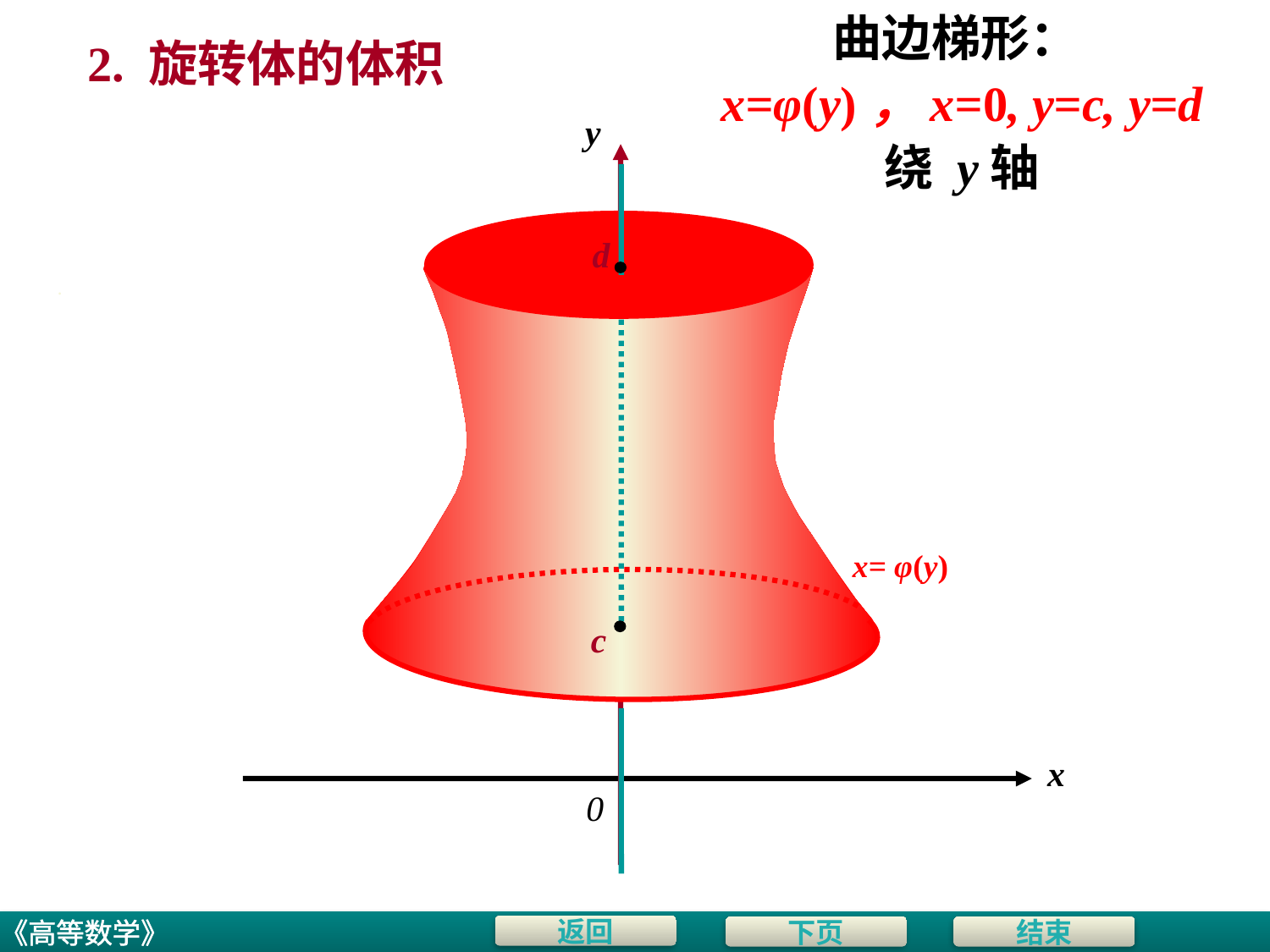

2. 旋转体的体积
曲边梯形：x=φ(y)，x=0, y=c, y=d 绕 y轴
y

x
0

d

.
x= φ(y)

c